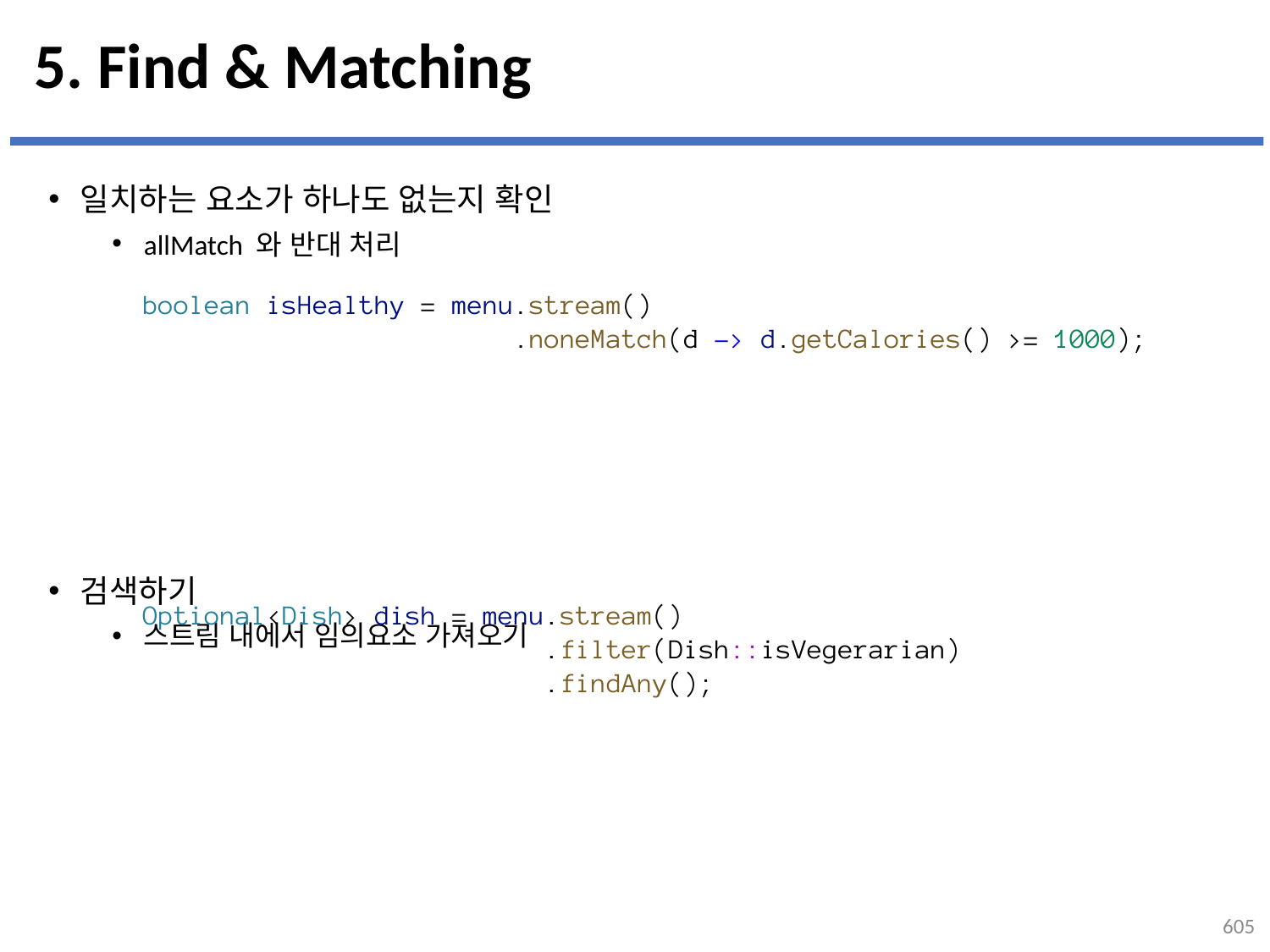

# 5. Find & Matching
일치하는 요소가 하나도 없는지 확인
allMatch 와 반대 처리

검색하기
스트림 내에서 임의요소 가져오기

boolean isHealthy = menu.stream()
                        .noneMatch(d -> d.getCalories() >= 1000);
Optional<Dish> dish = menu.stream()
                          .filter(Dish::isVegerarian)
                          .findAny();
605